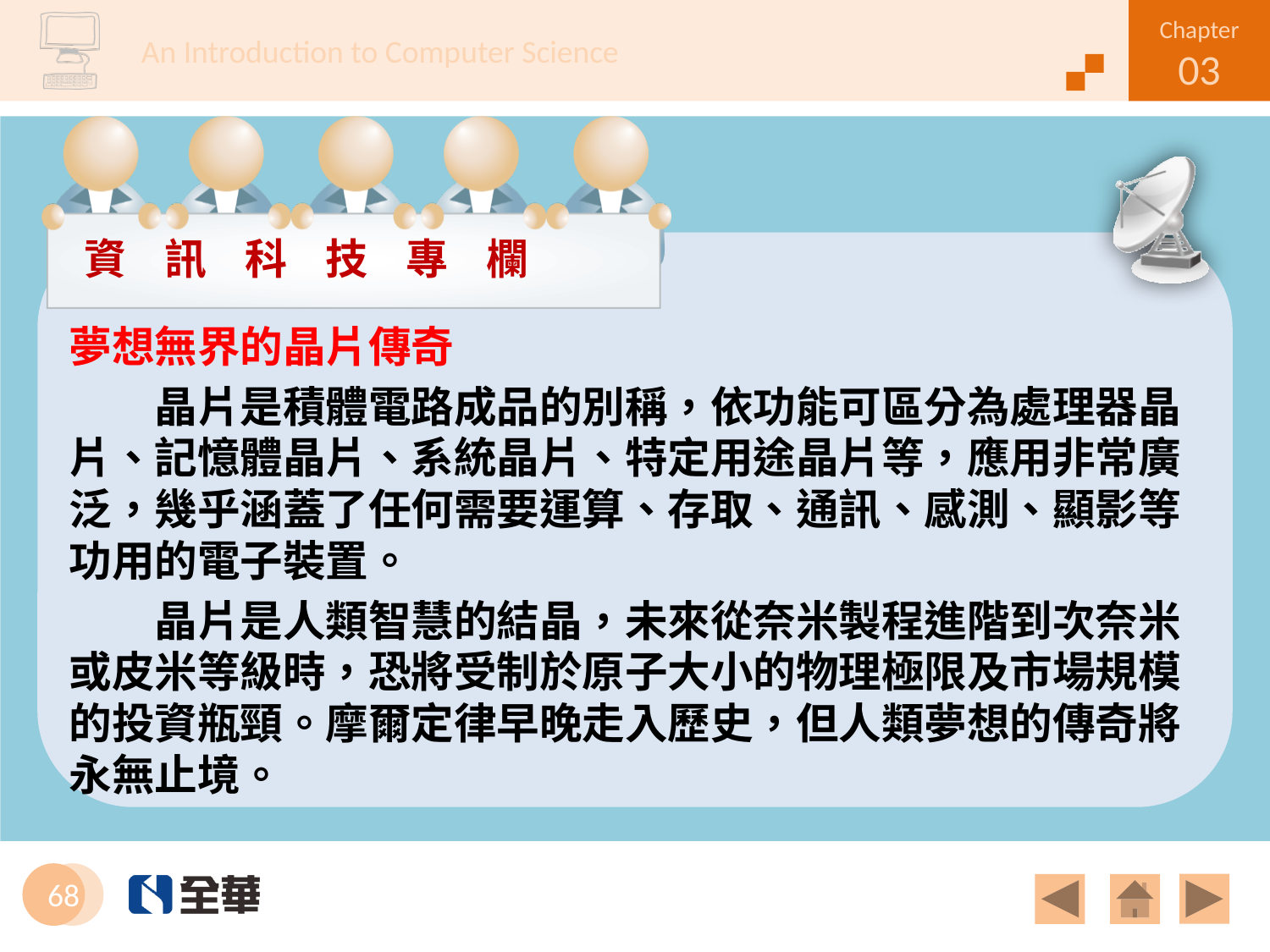

夢想無界的晶片傳奇
　　晶片是積體電路成品的別稱，依功能可區分為處理器晶片、記憶體晶片、系統晶片、特定用途晶片等，應用非常廣泛，幾乎涵蓋了任何需要運算、存取、通訊、感測、顯影等功用的電子裝置。
　　晶片是人類智慧的結晶，未來從奈米製程進階到次奈米或皮米等級時，恐將受制於原子大小的物理極限及市場規模的投資瓶頸。摩爾定律早晚走入歷史，但人類夢想的傳奇將永無止境。